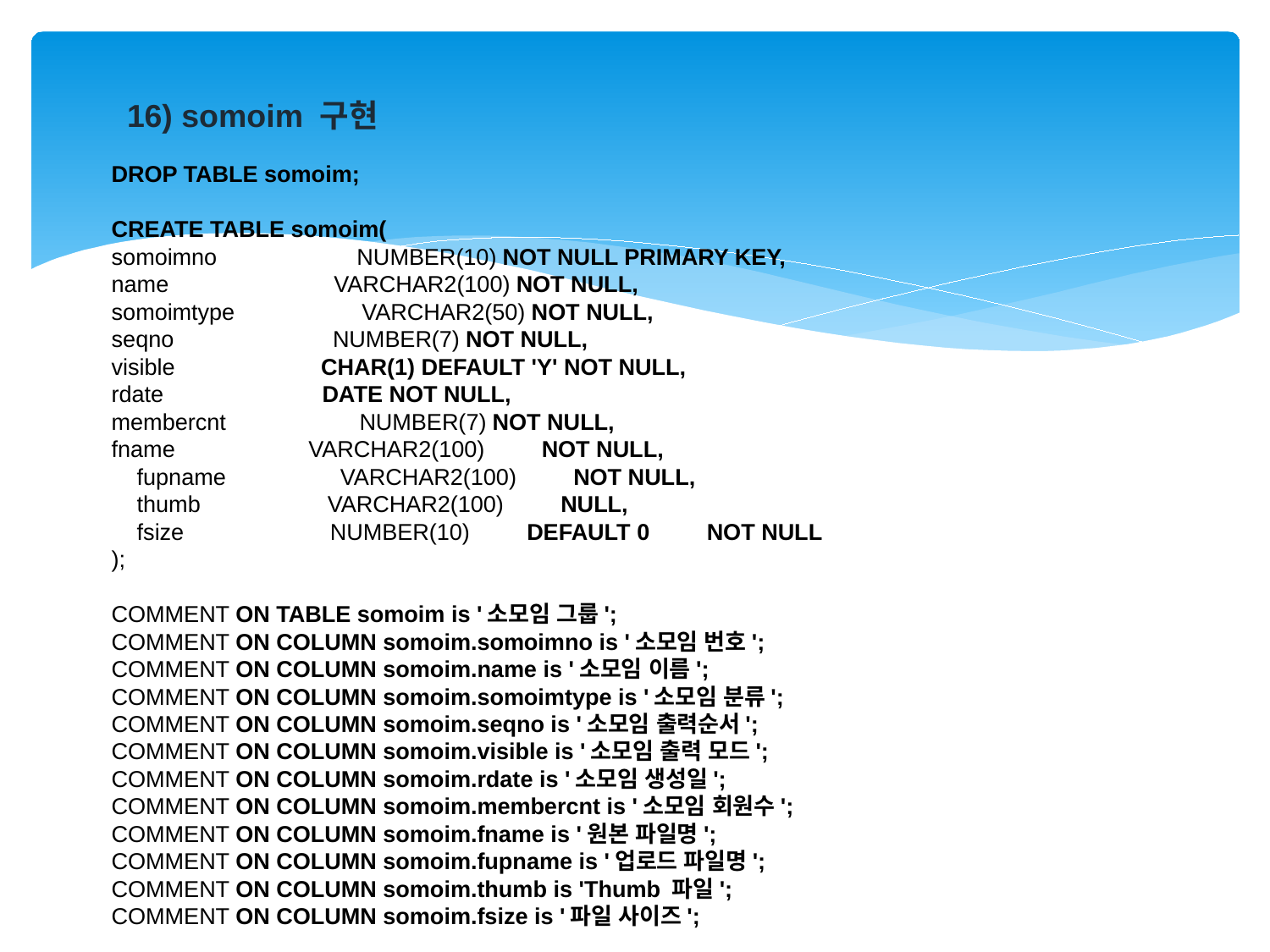

16) somoim 구현
DROP TABLE somoim;

CREATE TABLE somoim(
somoimno                      NUMBER(10) NOT NULL PRIMARY KEY,
name                          VARCHAR2(100) NOT NULL,
somoimtype                    VARCHAR2(50) NOT NULL,
seqno                         NUMBER(7) NOT NULL,
visible                       CHAR(1) DEFAULT 'Y' NOT NULL,
rdate                         DATE NOT NULL,
membercnt                     NUMBER(7) NOT NULL,
fname                     VARCHAR2(100)         NOT NULL,
    fupname                  VARCHAR2(100)         NOT NULL,
    thumb                    VARCHAR2(100)         NULL,
    fsize                       NUMBER(10)         DEFAULT 0         NOT NULL
);

COMMENT ON TABLE somoim is '소모임 그룹';
COMMENT ON COLUMN somoim.somoimno is '소모임 번호';
COMMENT ON COLUMN somoim.name is '소모임 이름';
COMMENT ON COLUMN somoim.somoimtype is '소모임 분류';
COMMENT ON COLUMN somoim.seqno is '소모임 출력순서';
COMMENT ON COLUMN somoim.visible is '소모임 출력 모드';
COMMENT ON COLUMN somoim.rdate is '소모임 생성일';
COMMENT ON COLUMN somoim.membercnt is '소모임 회원수';
COMMENT ON COLUMN somoim.fname is '원본 파일명';
COMMENT ON COLUMN somoim.fupname is '업로드 파일명';
COMMENT ON COLUMN somoim.thumb is 'Thumb 파일';
COMMENT ON COLUMN somoim.fsize is '파일 사이즈';